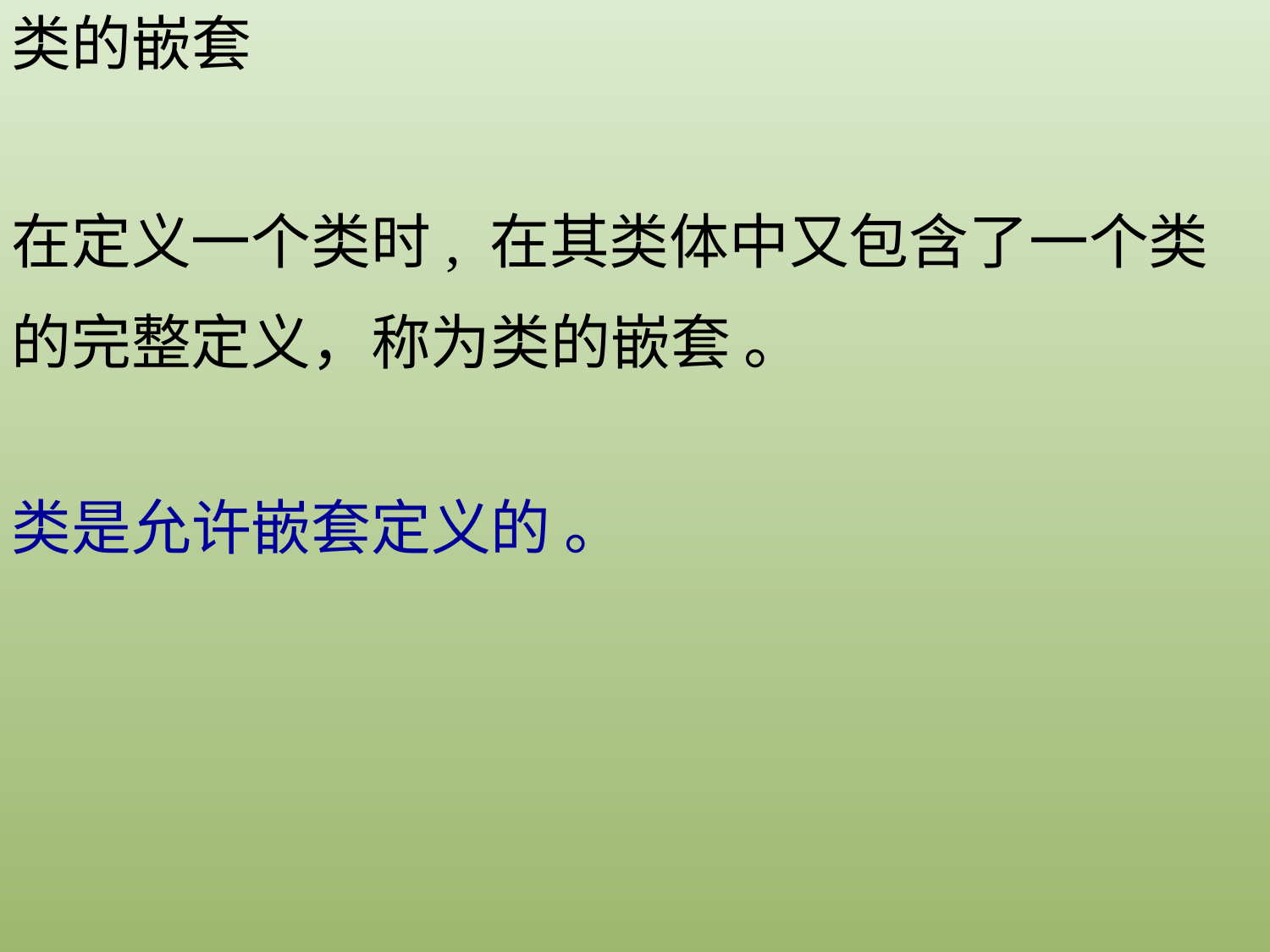

类的嵌套
在定义一个类时, 在其类体中又包含了一个类的完整定义，称为类的嵌套 。
类是允许嵌套定义的 。
623